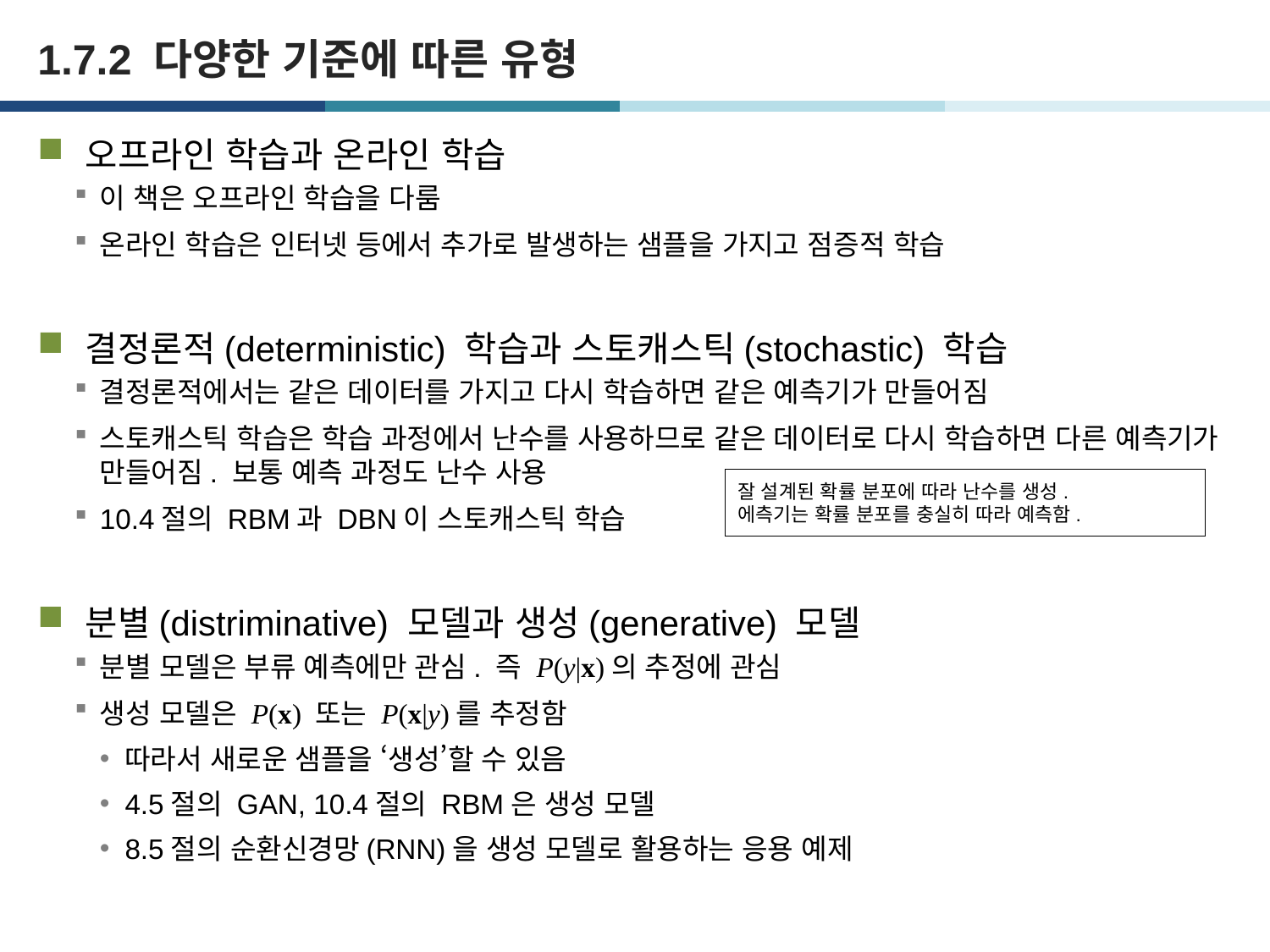

# 1.7.2 다양한 기준에 따른 유형
오프라인 학습과 온라인 학습
이 책은 오프라인 학습을 다룸
온라인 학습은 인터넷 등에서 추가로 발생하는 샘플을 가지고 점증적 학습

결정론적(deterministic) 학습과 스토캐스틱(stochastic) 학습
결정론적에서는 같은 데이터를 가지고 다시 학습하면 같은 예측기가 만들어짐
스토캐스틱 학습은 학습 과정에서 난수를 사용하므로 같은 데이터로 다시 학습하면 다른 예측기가 만들어짐. 보통 예측 과정도 난수 사용
10.4절의 RBM과 DBN이 스토캐스틱 학습

분별(distriminative) 모델과 생성(generative) 모델
분별 모델은 부류 예측에만 관심. 즉 P(y|x)의 추정에 관심
생성 모델은 P(x) 또는 P(x|y)를 추정함
따라서 새로운 샘플을 ‘생성’할 수 있음
4.5절의 GAN, 10.4절의 RBM은 생성 모델
8.5절의 순환신경망(RNN)을 생성 모델로 활용하는 응용 예제

잘 설계된 확률 분포에 따라 난수를 생성.
에측기는 확률 분포를 충실히 따라 예측함.